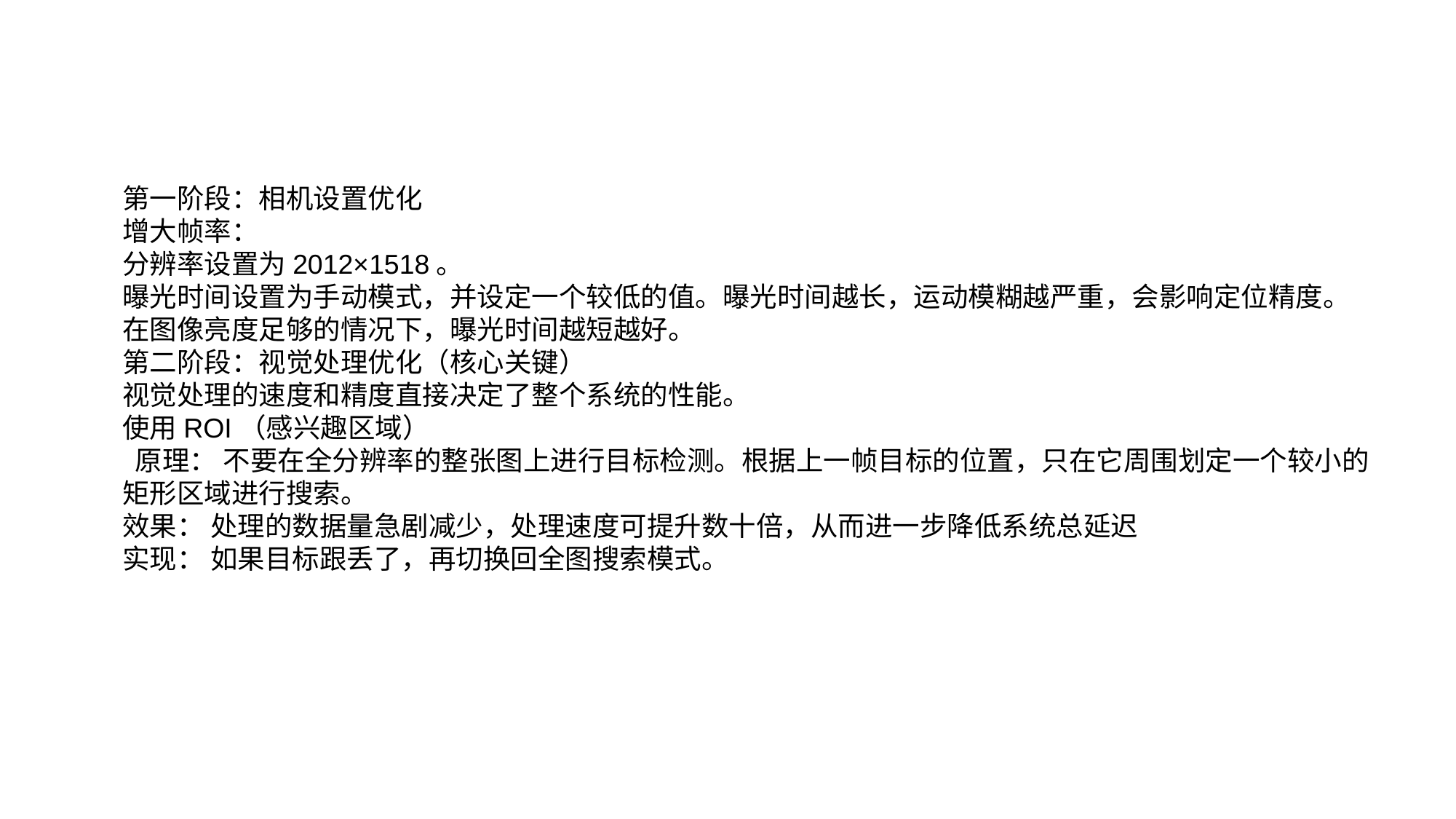

第一阶段：相机设置优化
增大帧率：
分辨率设置为2012×1518。
曝光时间设置为手动模式，并设定一个较低的值。曝光时间越长，运动模糊越严重，会影响定位精度。在图像亮度足够的情况下，曝光时间越短越好。
第二阶段：视觉处理优化（核心关键）
视觉处理的速度和精度直接决定了整个系统的性能。
使用ROI（感兴趣区域）
 原理： 不要在全分辨率的整张图上进行目标检测。根据上一帧目标的位置，只在它周围划定一个较小的矩形区域进行搜索。
效果： 处理的数据量急剧减少，处理速度可提升数十倍，从而进一步降低系统总延迟
实现： 如果目标跟丢了，再切换回全图搜索模式。